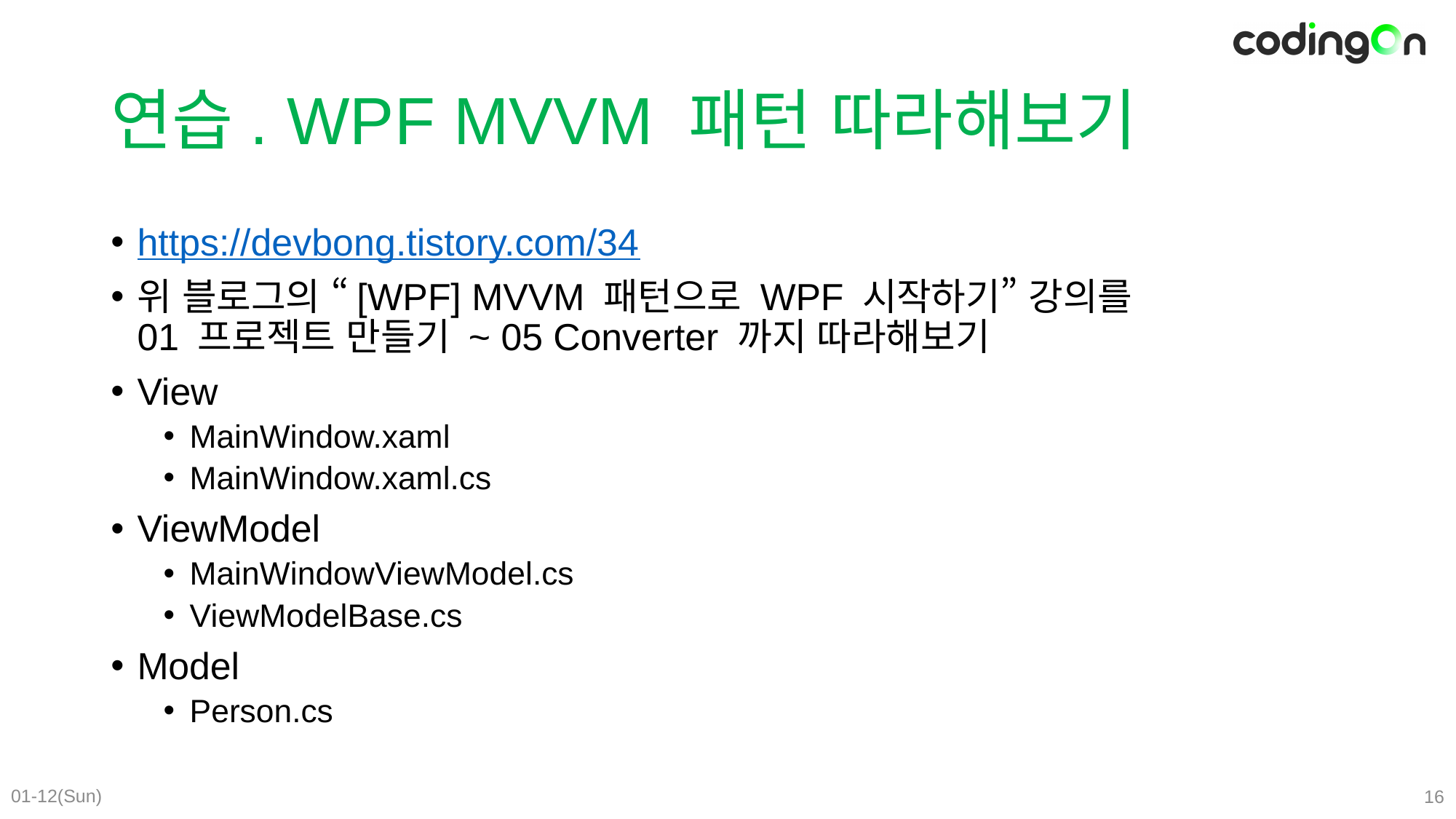

# 연습. WPF MVVM 패턴 따라해보기
https://devbong.tistory.com/34
위 블로그의 “[WPF] MVVM 패턴으로 WPF 시작하기” 강의를
01 프로젝트 만들기 ~ 05 Converter 까지 따라해보기
View
MainWindow.xaml
MainWindow.xaml.cs
ViewModel
MainWindowViewModel.cs
ViewModelBase.cs
Model
Person.cs
01-12(Sun)
16